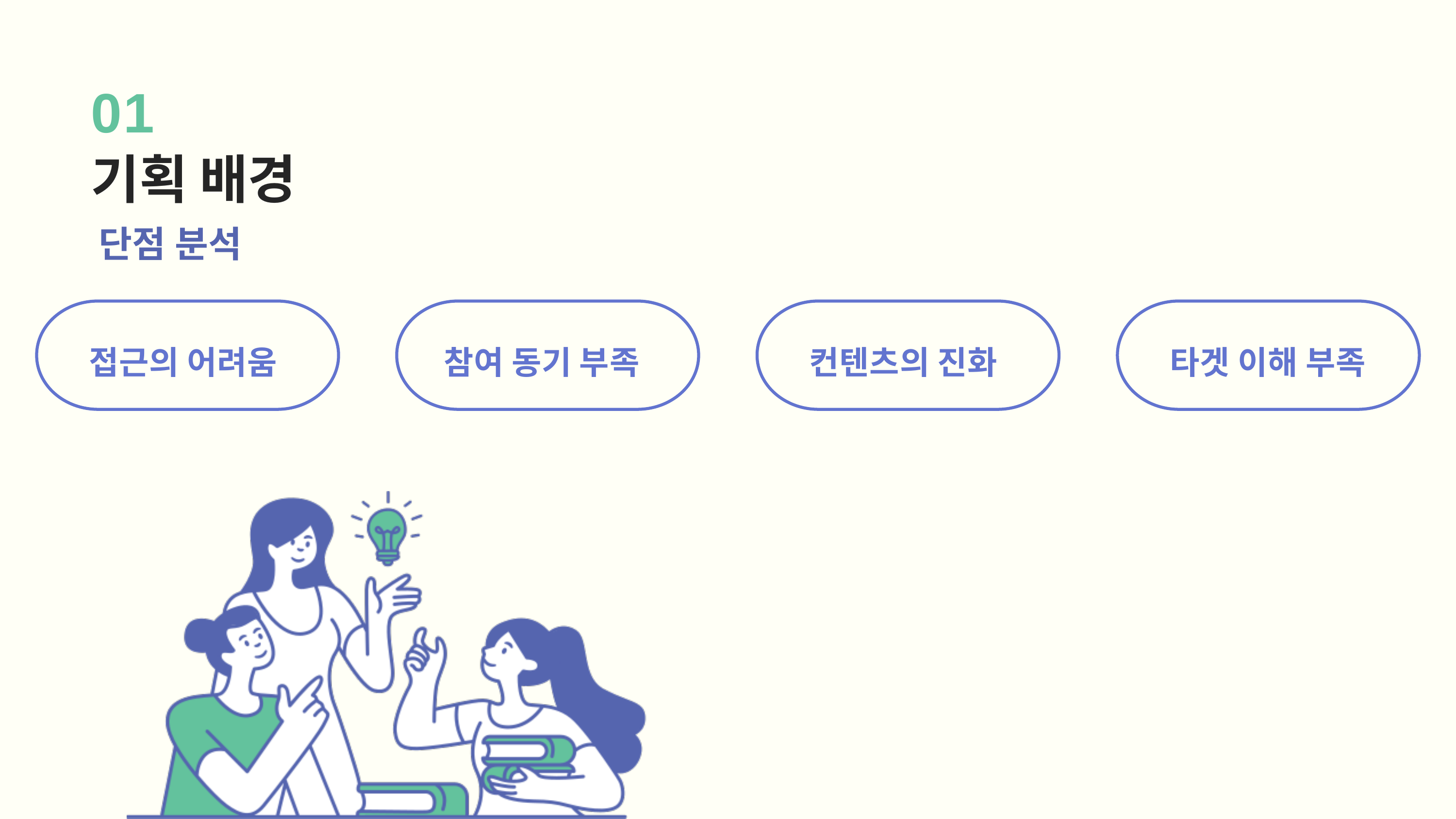

01
기획 배경
단점 분석

접근의 어려움
참여 동기 부족
컨텐츠의 진화
타겟 이해 부족